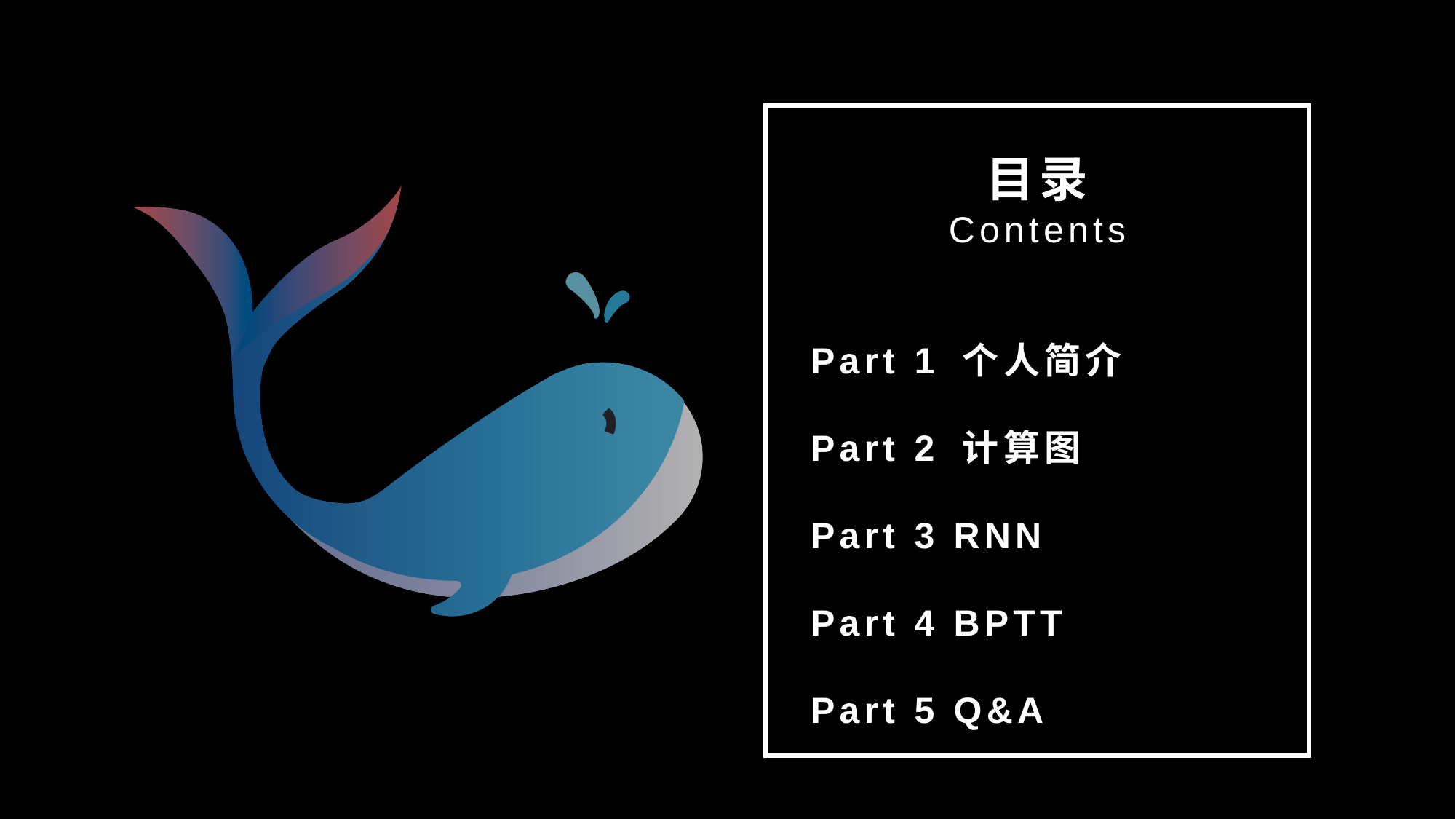

目录
Contents

Part 1 个人简介
Part 2 计算图
Part 3 RNN
Part 4 BPTT
Part 5 Q&A